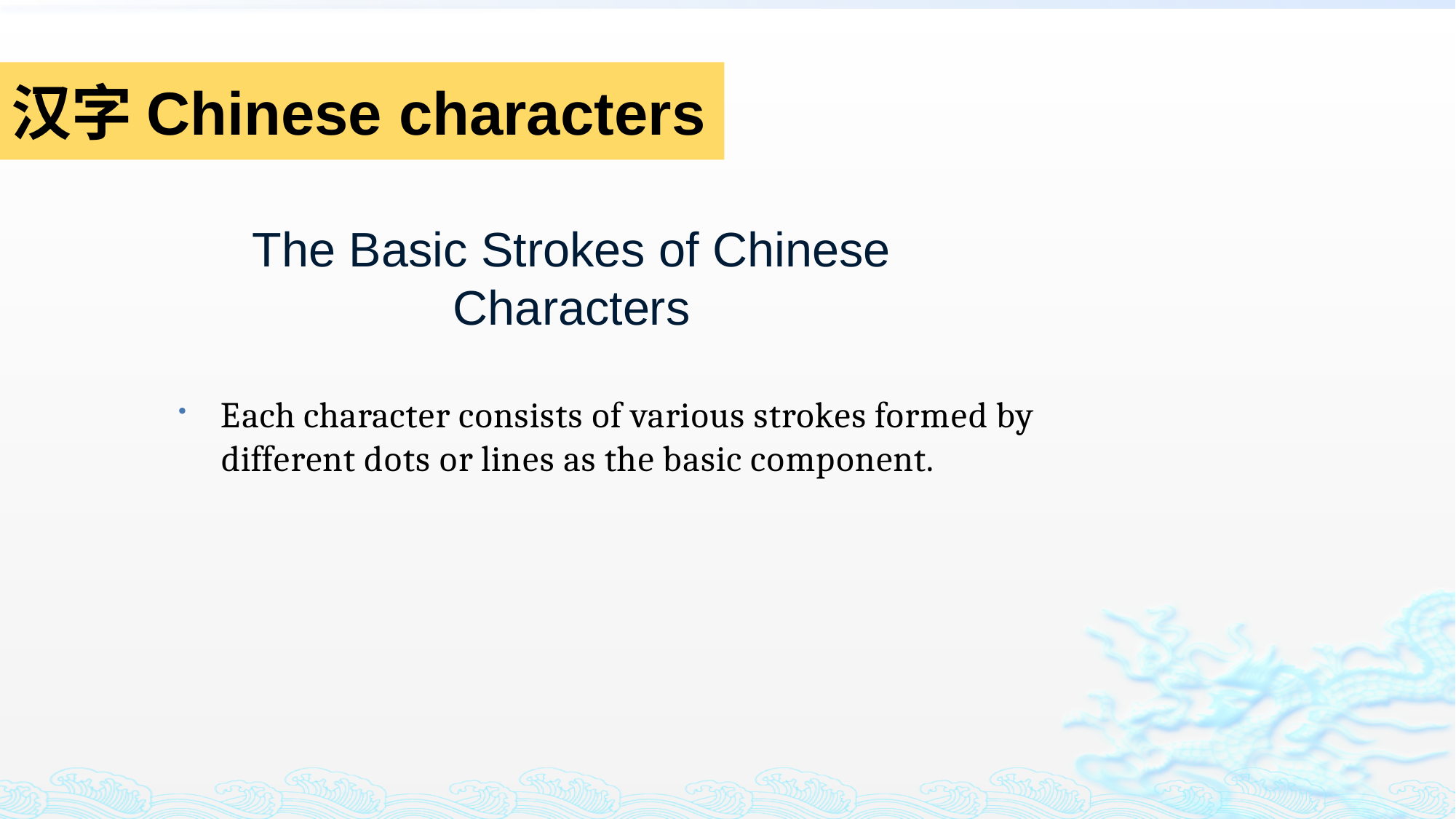

汉字Chinese characters
# The Basic Strokes of Chinese Characters
Each character consists of various strokes formed by different dots or lines as the basic component.